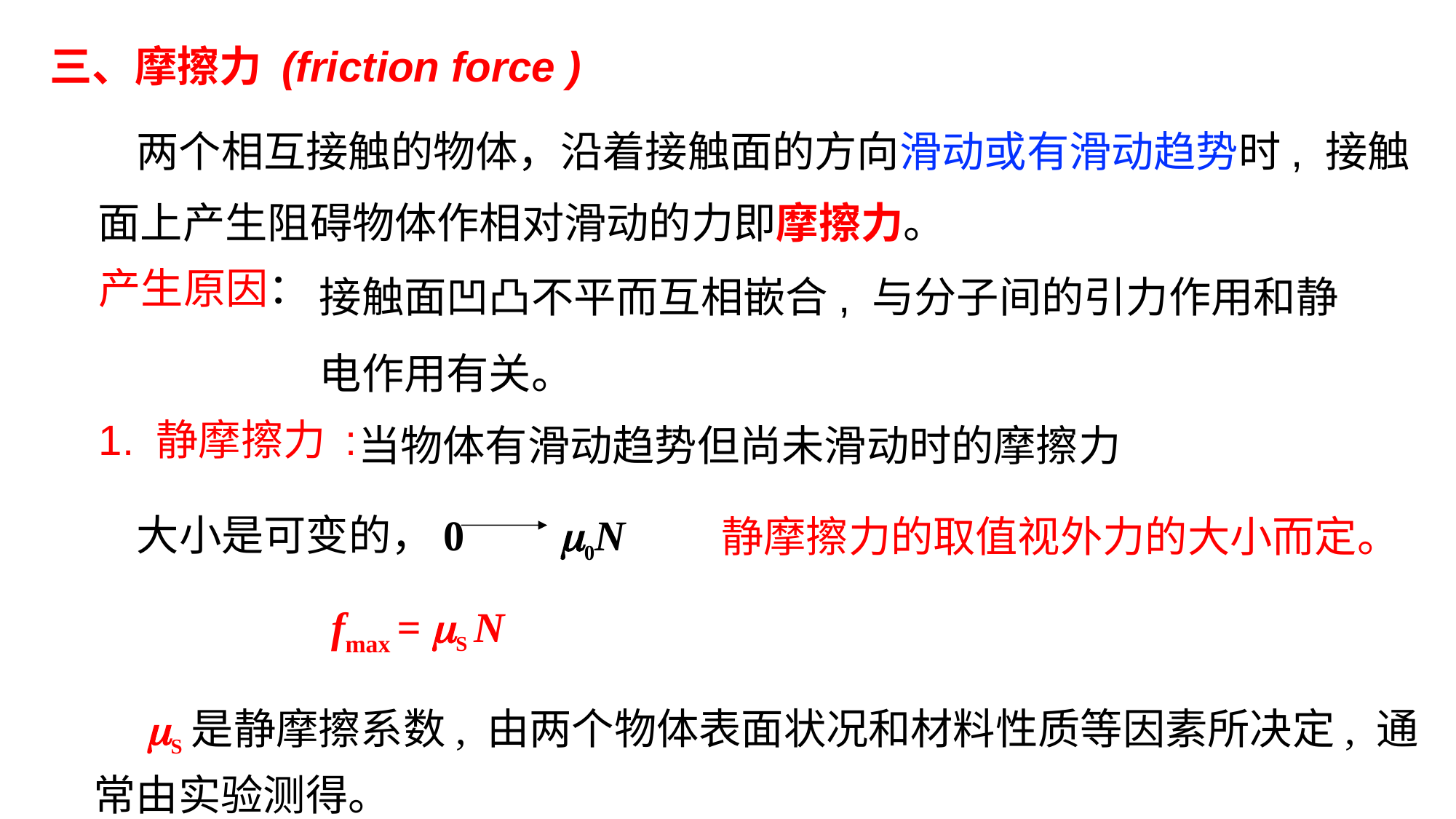

三、摩擦力 (friction force )
   两个相互接触的物体，沿着接触面的方向滑动或有滑动趋势时, 接触面上产生阻碍物体作相对滑动的力即摩擦力。
接触面凹凸不平而互相嵌合, 与分子间的引力作用和静电作用有关。
产生原因：
   当物体有滑动趋势但尚未滑动时的摩擦力
1. 静摩擦力 :
大小是可变的，0         μ0N

静摩擦力的取值视外力的大小而定。
fmax = μS N
     μS是静摩擦系数, 由两个物体表面状况和材料性质等因素所决定, 通常由实验测得。
25